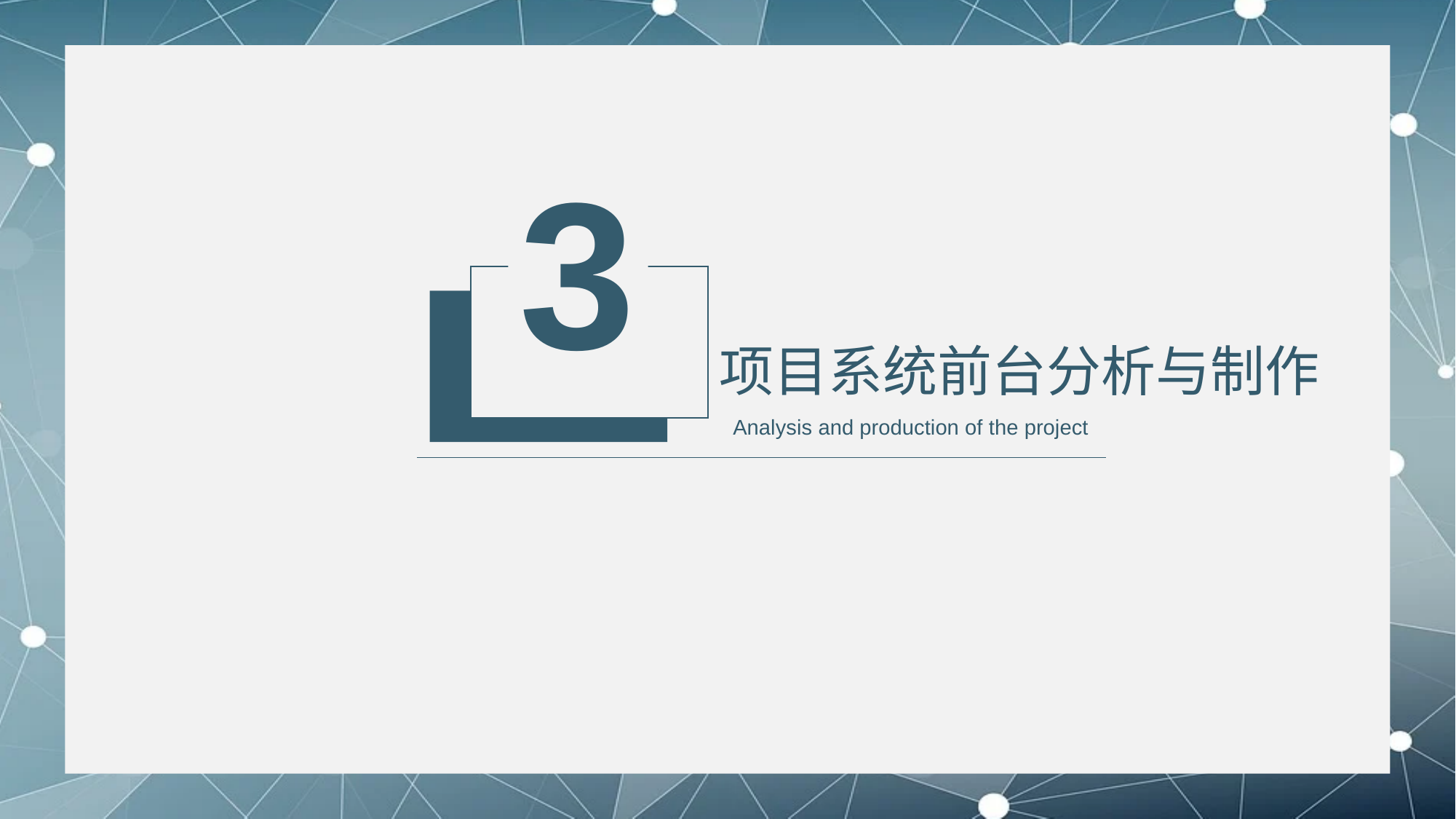

3

项目系统前台分析与制作
Analysis and production of the project